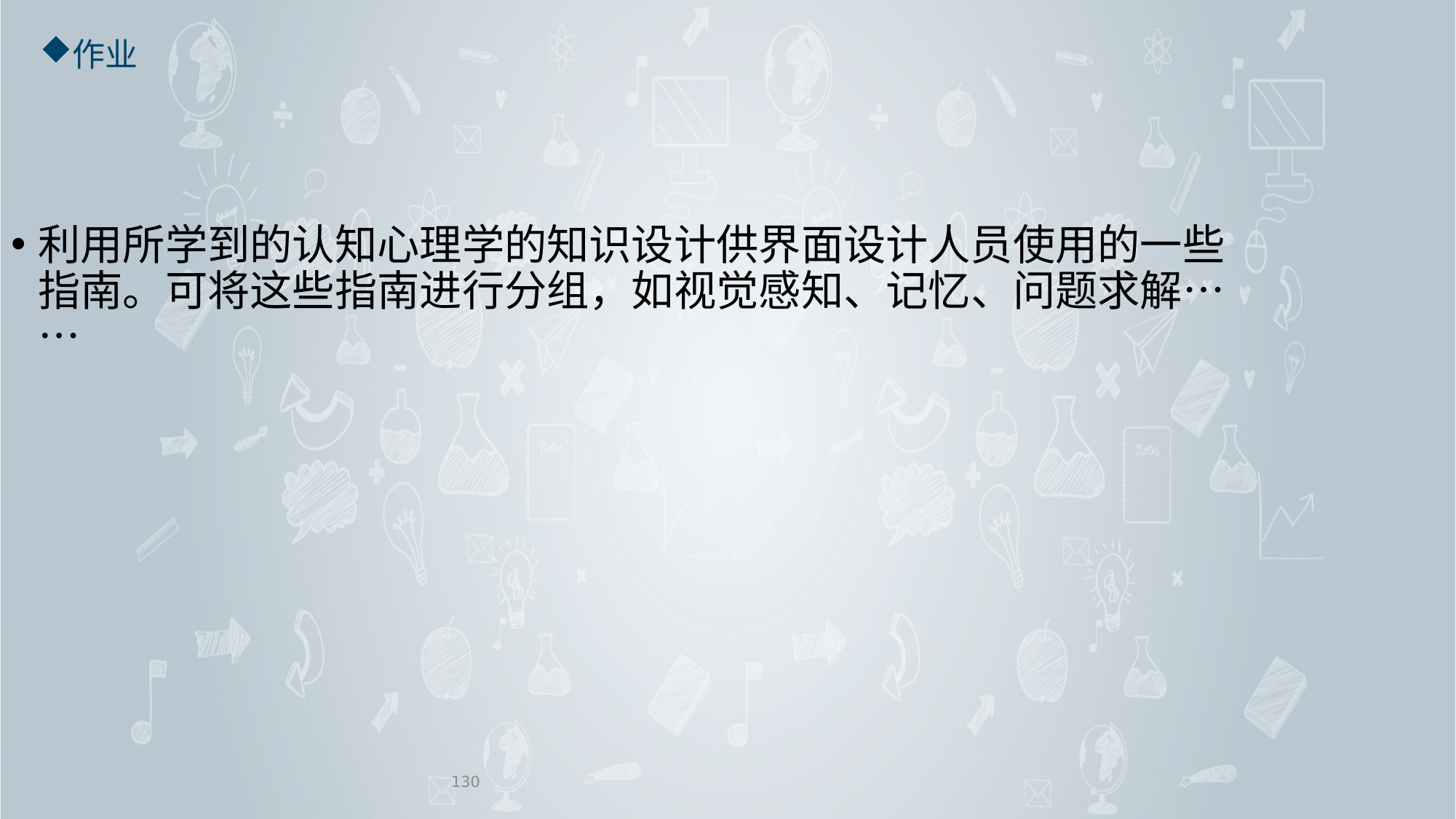

# 作业
利用所学到的认知心理学的知识设计供界面设计人员使用的一些指南。可将这些指南进行分组，如视觉感知、记忆、问题求解……

130